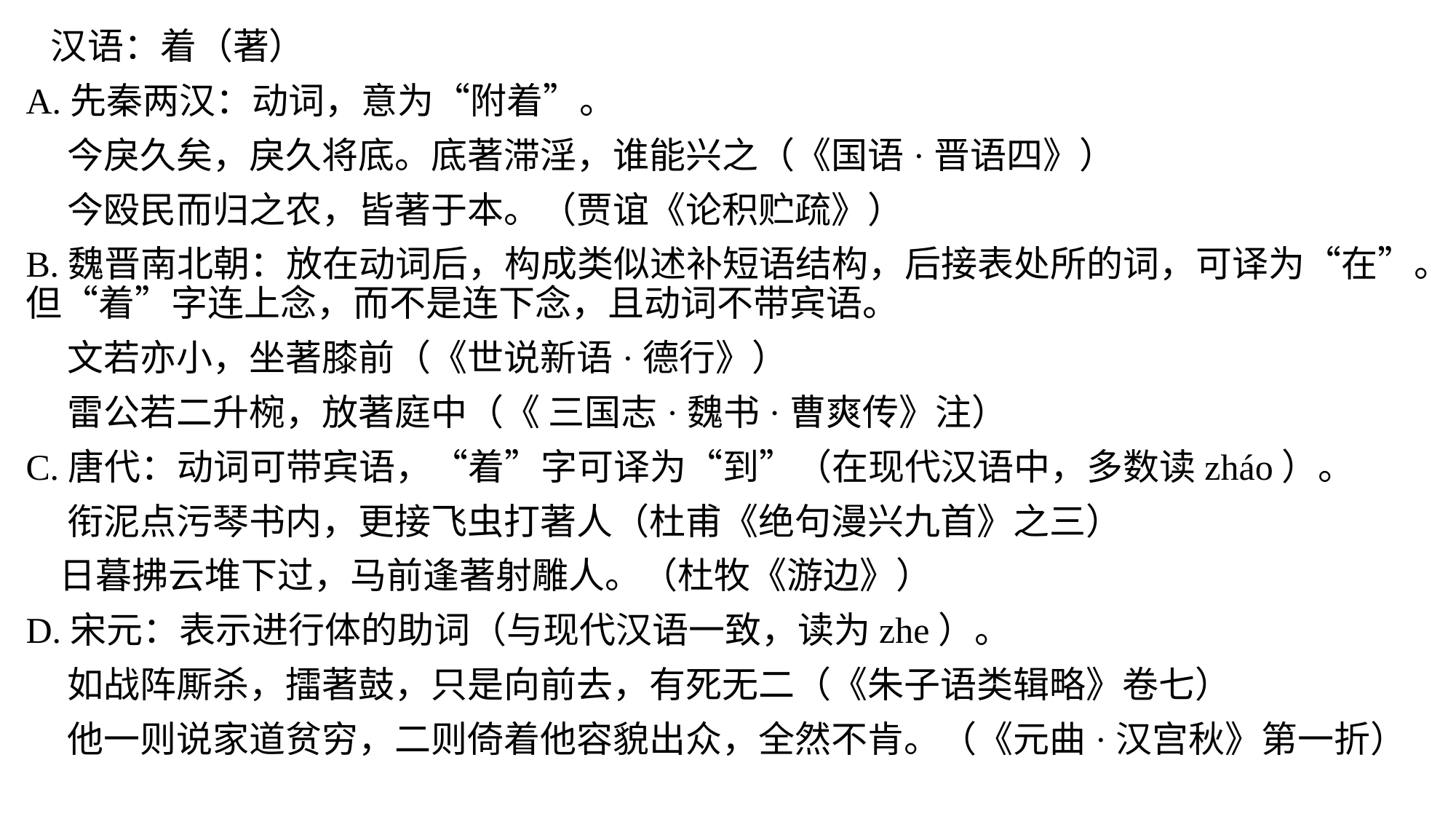

汉语：着（著）
A.先秦两汉：动词，意为“附着”。
    今戾久矣，戾久将底。底著滞淫，谁能兴之（《国语·晋语四》）
    今殴民而归之农，皆著于本。（贾谊《论积贮疏》）
B.魏晋南北朝：放在动词后，构成类似述补短语结构，后接表处所的词，可译为“在”。但“着”字连上念，而不是连下念，且动词不带宾语。
    文若亦小，坐著膝前（《世说新语·德行》）
    雷公若二升椀，放著庭中（《 三国志·魏书·曹爽传》注）
C.唐代：动词可带宾语，“着”字可译为“到”（在现代汉语中，多数读zháo）。
    衔泥点污琴书内，更接飞虫打著人（杜甫《绝句漫兴九首》之三）
   日暮拂云堆下过，马前逢著射雕人。（杜牧《游边》）
D.宋元：表示进行体的助词（与现代汉语一致，读为zhe）。
    如战阵厮杀，擂著鼓，只是向前去，有死无二（《朱子语类辑略》卷七）
    他一则说家道贫穷，二则倚着他容貌出众，全然不肯。（《元曲·汉宫秋》第一折）